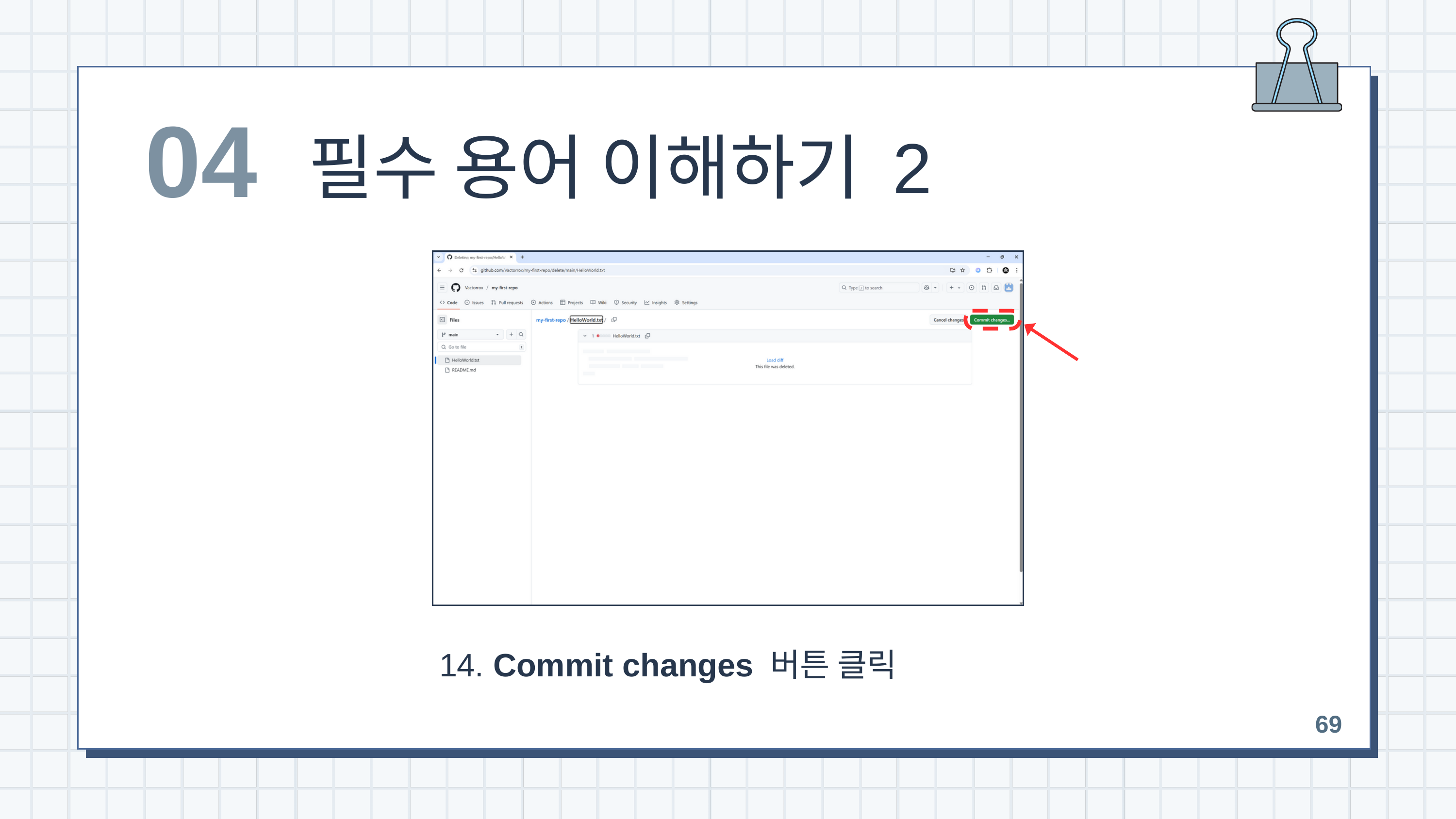

04
필수 용어 이해하기 2

   14. Commit changes 버튼 클릭
69